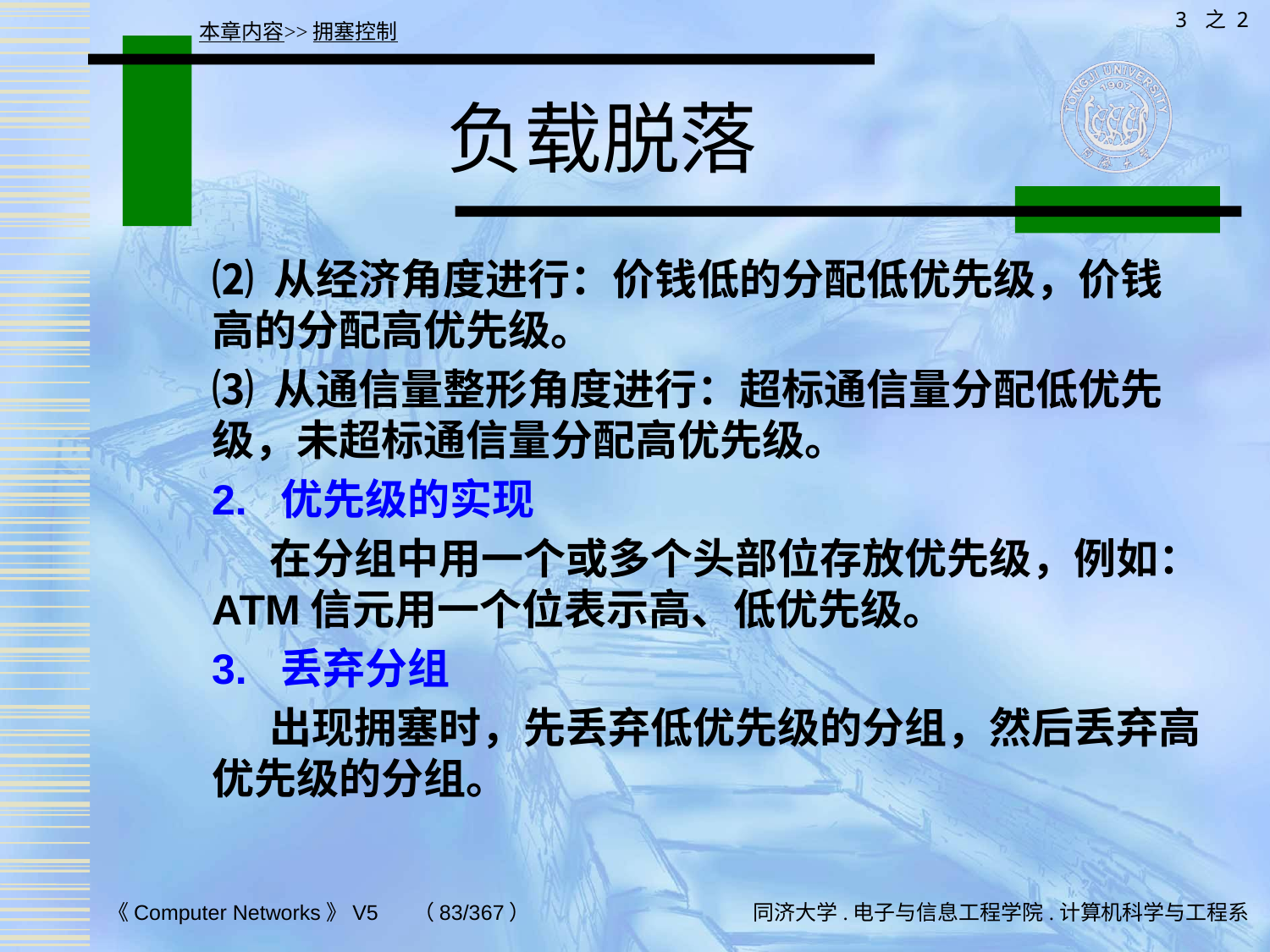

3 之 2
本章内容>>拥塞控制
# 负载脱落
⑵ 从经济角度进行：价钱低的分配低优先级，价钱高的分配高优先级。
⑶ 从通信量整形角度进行：超标通信量分配低优先级，未超标通信量分配高优先级。
2.  优先级的实现
     在分组中用一个或多个头部位存放优先级，例如：ATM信元用一个位表示高、低优先级。
3.  丢弃分组
     出现拥塞时，先丢弃低优先级的分组，然后丢弃高优先级的分组。